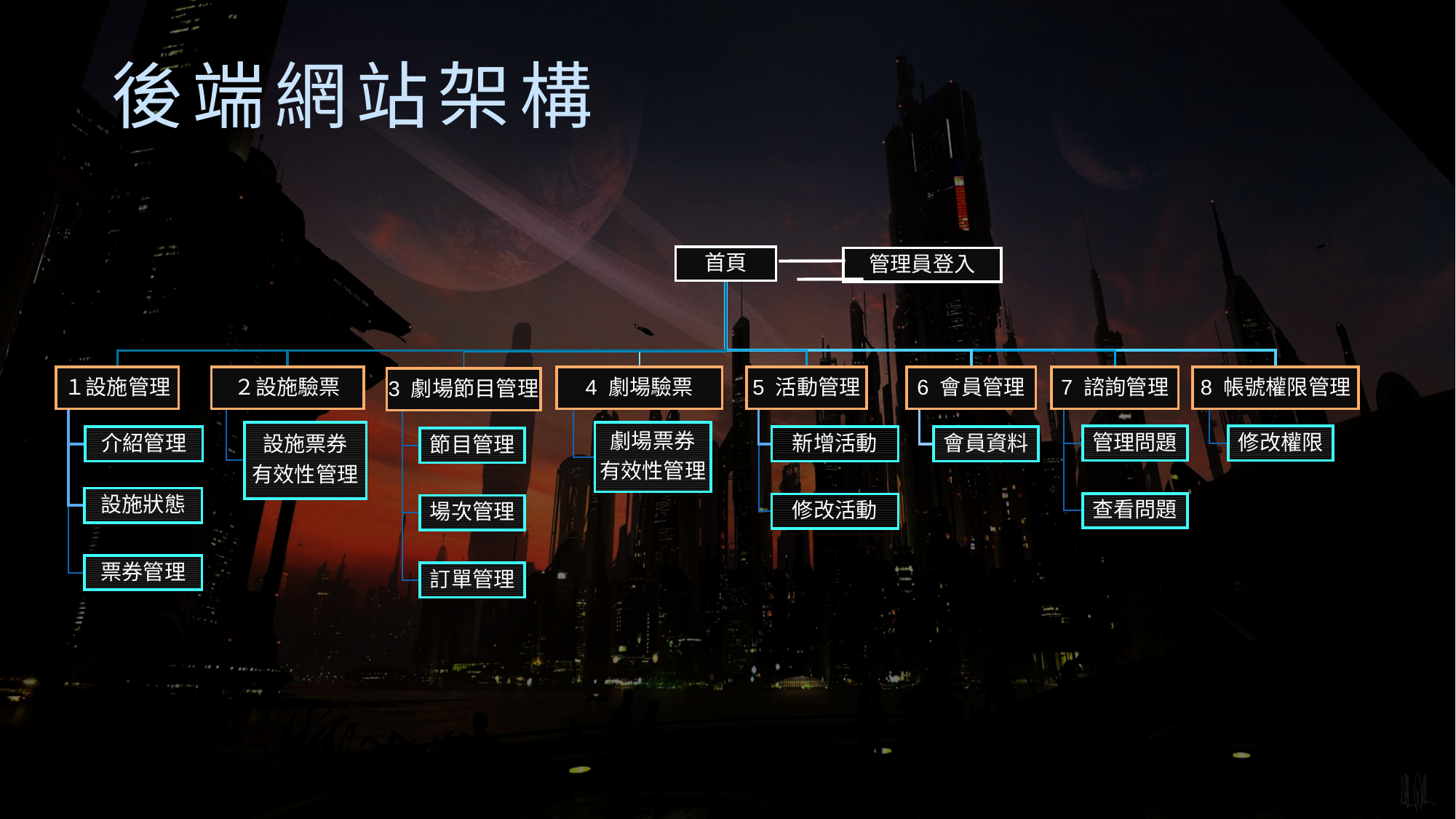

# 後端網站架構
首頁
１設施管理
介紹管理
設施狀態
票券管理
２設施驗票
設施票券
有效性管理
3 劇場節目管理
節目管理
場次管理
訂單管理
4 劇場驗票
劇場票券
有效性管理
5 活動管理
新增活動
修改活動
6 會員管理
會員資料
7 諮詢管理
管理問題
查看問題
8 帳號權限管理
修改權限
管理員登入